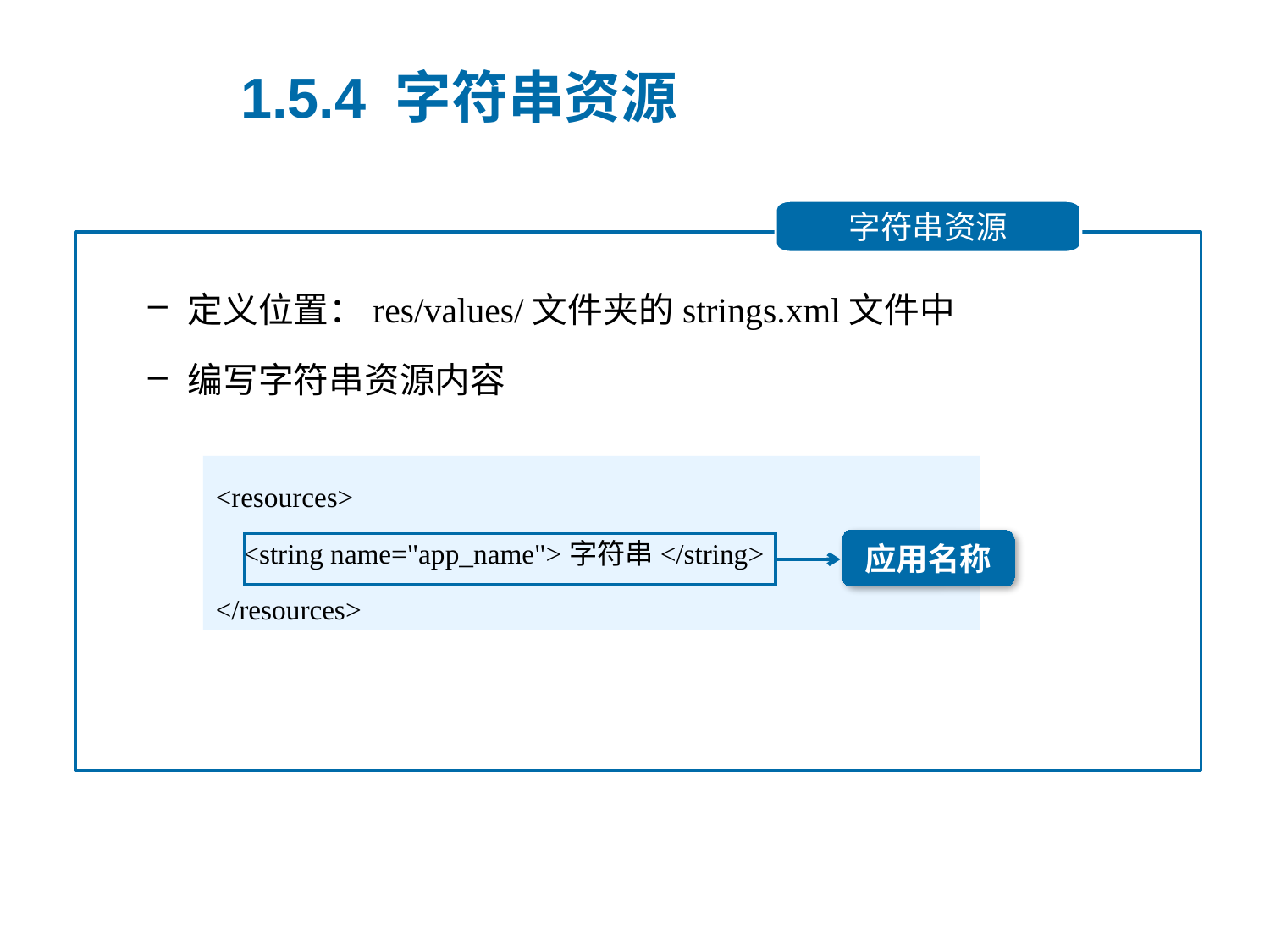

1.5.4 字符串资源
字符串资源

定义位置：res/values/文件夹的strings.xml文件中
编写字符串资源内容

<resources>
    <string name="app_name">字符串</string>
</resources>

应用名称